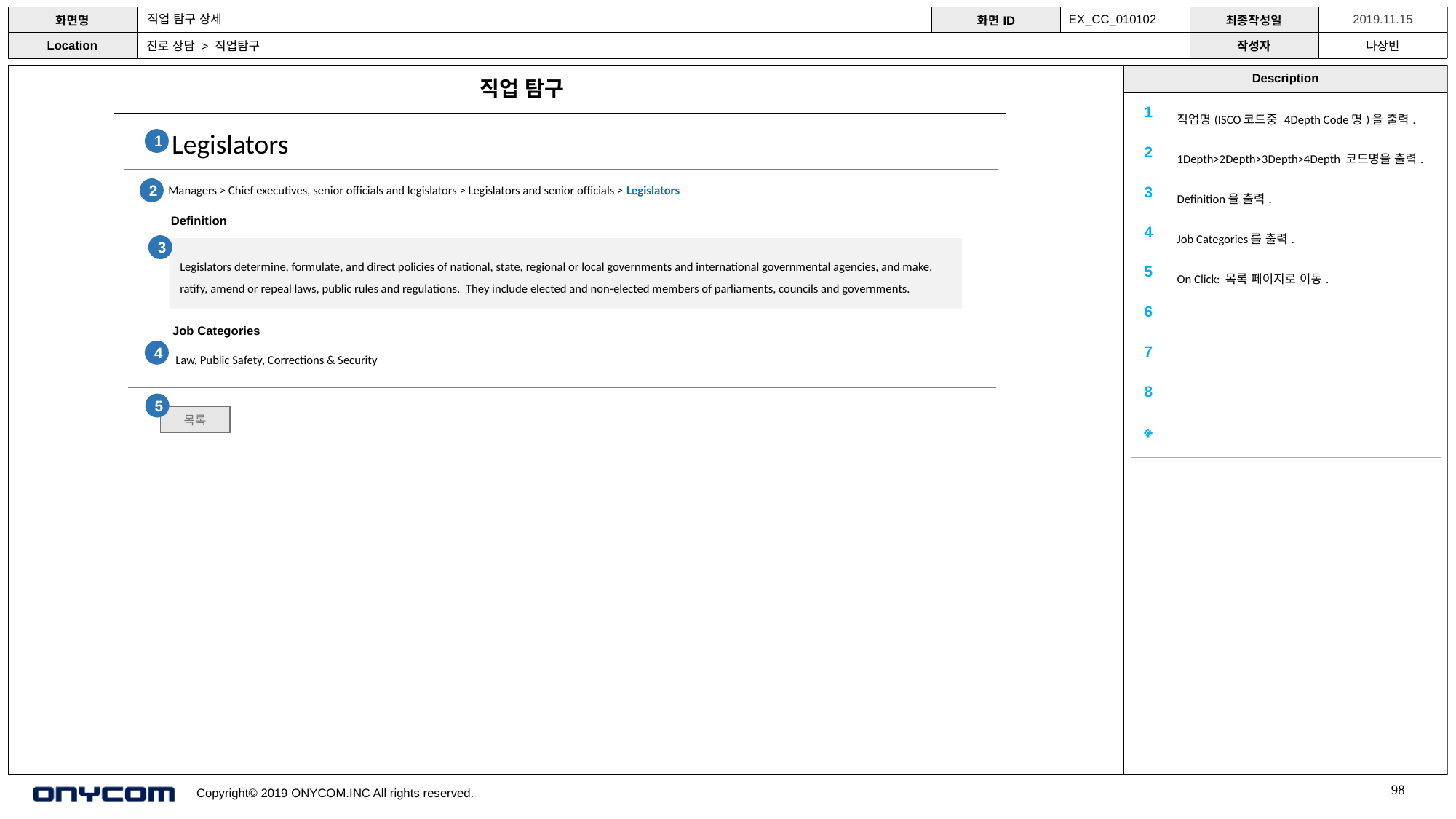

직업 탐구 상세
EX_CC_010102
진로 상담 > 직업탐구
직업 탐구
| 1 | 직업명(ISCO코드중 4Depth Code명)을 출력. |
| --- | --- |
| 2 | 1Depth>2Depth>3Depth>4Depth 코드명을 출력. |
| 3 | Definition을 출력. |
| 4 | Job Categories를 출력. |
| 5 | On Click: 목록 페이지로 이동. |
| 6 |  |
| 7 |  |
| 8 |  |
| ※ |  |
Legislators
1
Managers > Chief executives, senior officials and legislators > Legislators and senior officials > Legislators
2
Definition
3
Legislators determine, formulate, and direct policies of national, state, regional or local governments and international governmental agencies, and make, ratify, amend or repeal laws, public rules and regulations.  They include elected and non-elected members of parliaments, councils and governments.
Job Categories
4
Law, Public Safety, Corrections & Security
5
목록
98